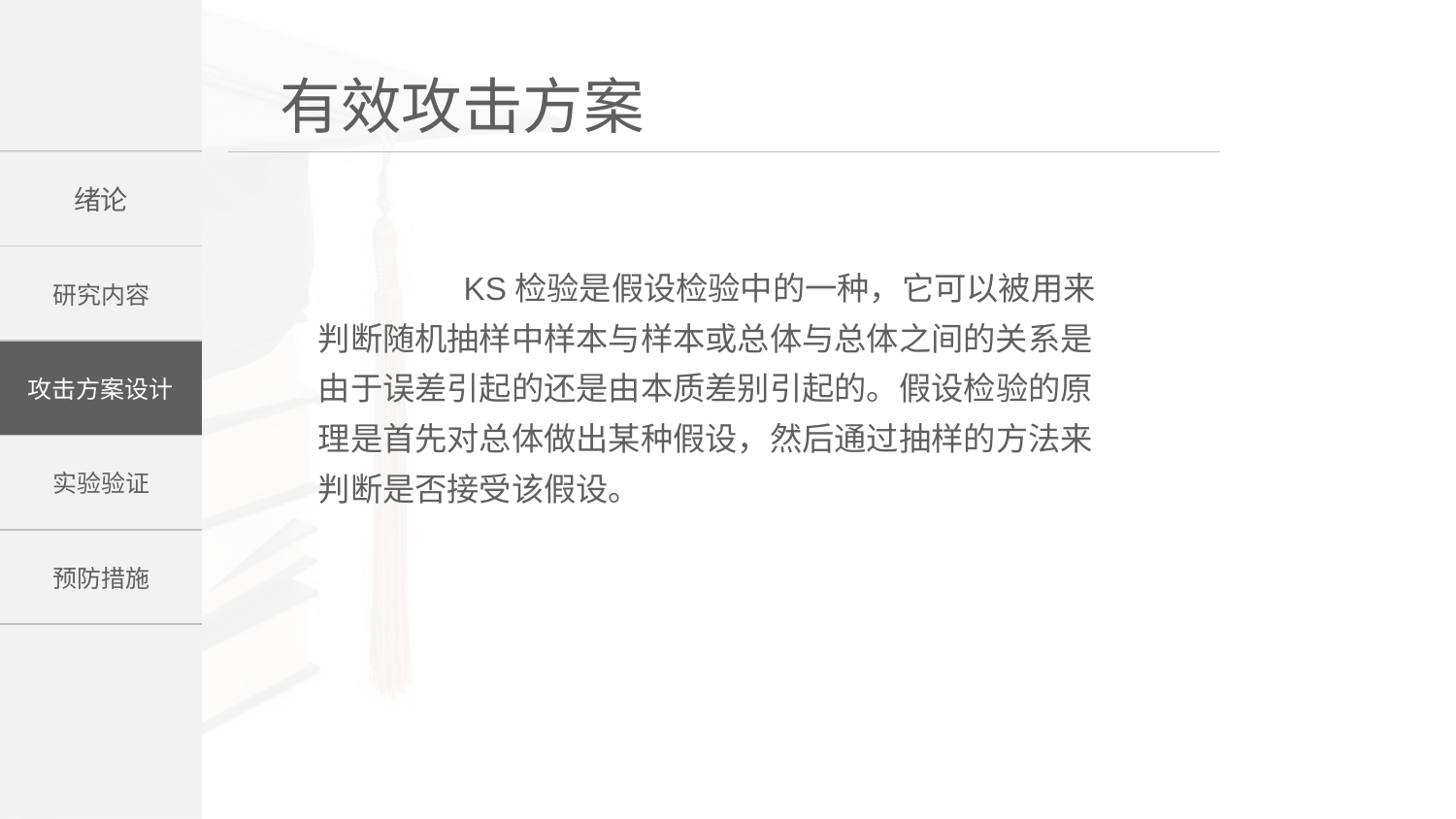

KS检验是假设检验中的一种，它可以被用来判断随机抽样中样本与样本或总体与总体之间的关系是由于误差引起的还是由本质差别引起的。假设检验的原理是首先对总体做出某种假设，然后通过抽样的方法来判断是否接受该假设。